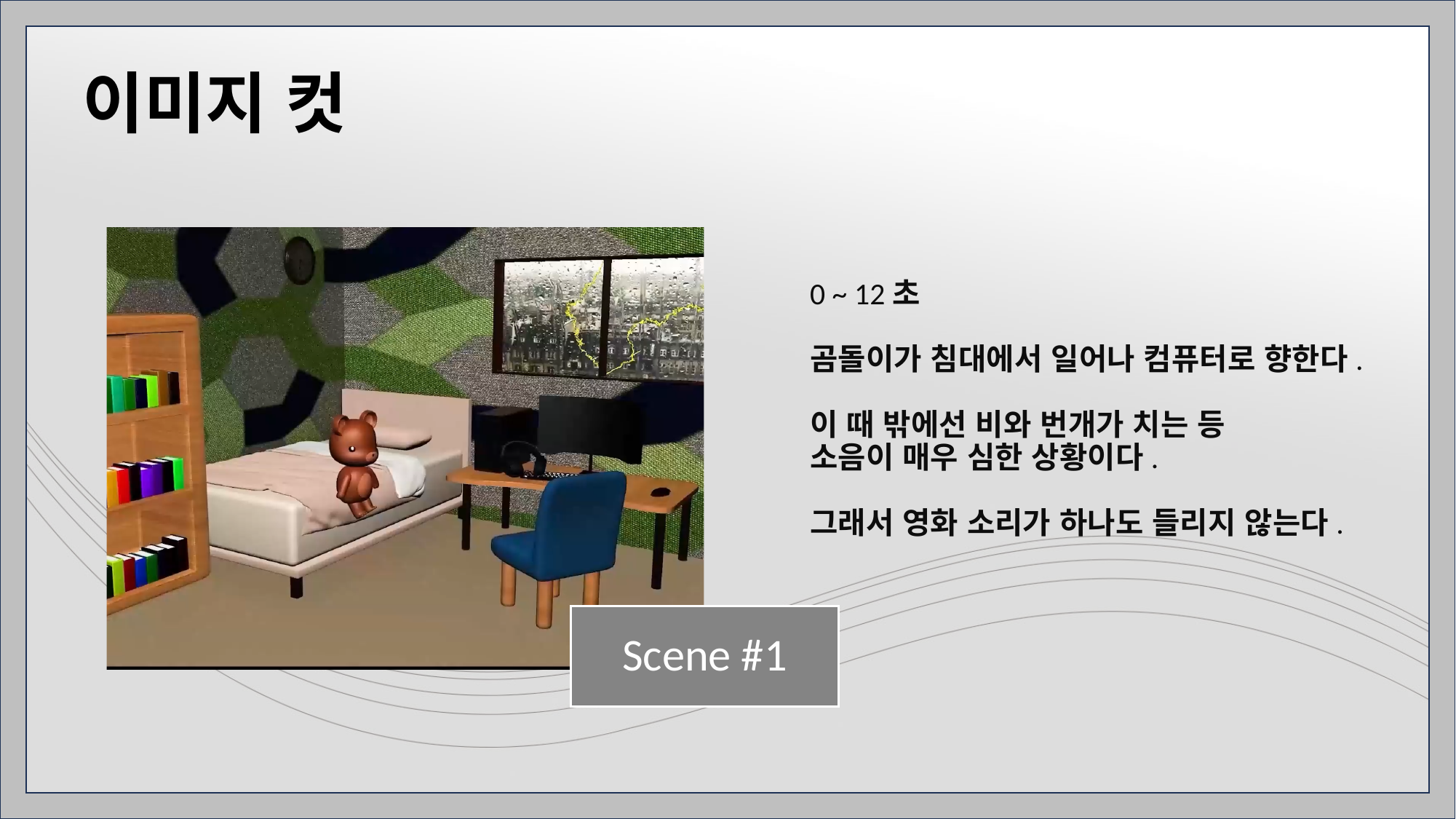

이미지 컷
Scene #1
# 0 ~ 12초 곰돌이가 침대에서 일어나 컴퓨터로 향한다. 이 때 밖에선 비와 번개가 치는 등 소음이 매우 심한 상황이다. 그래서 영화 소리가 하나도 들리지 않는다.